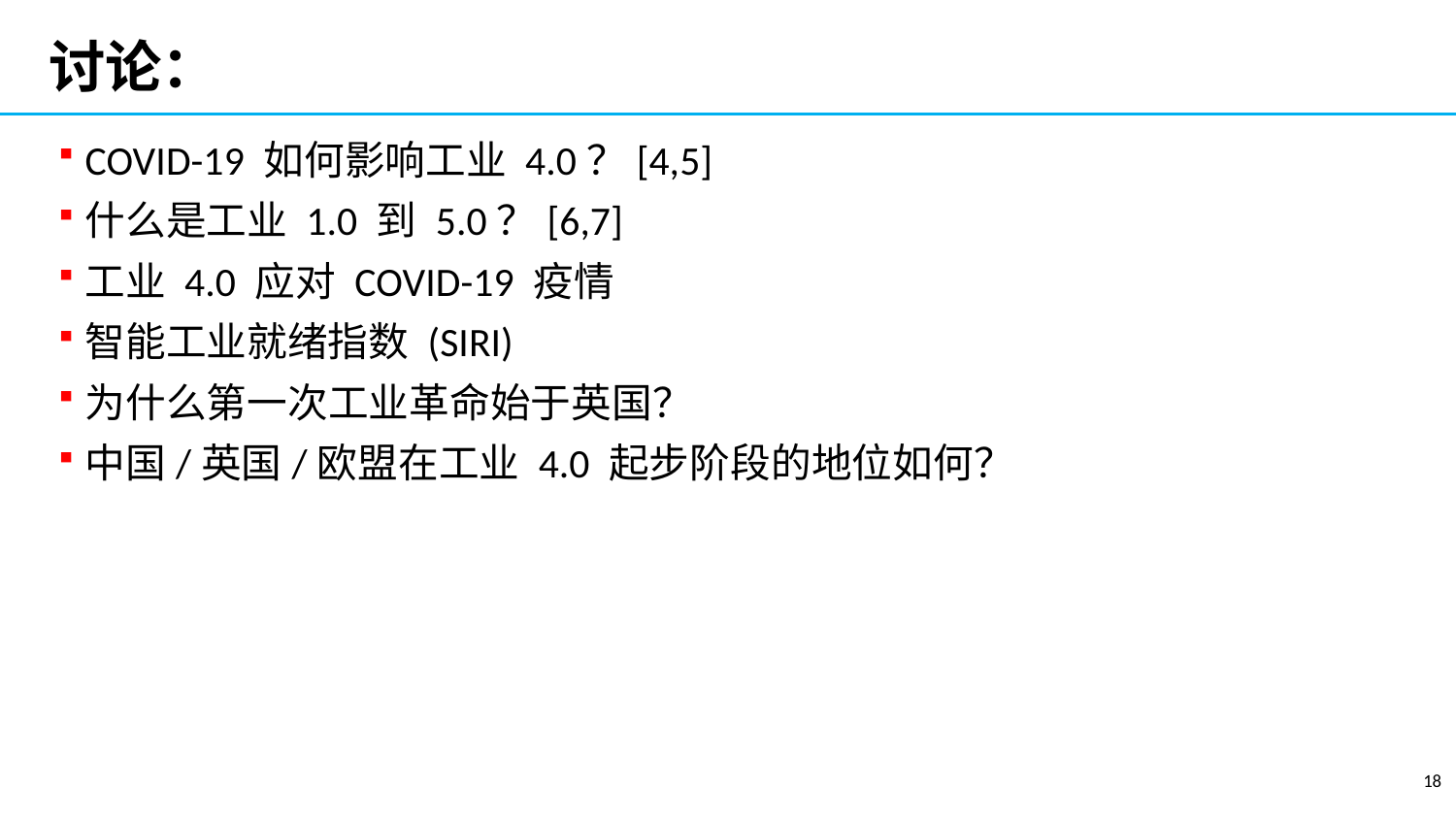

# 讨论：

COVID-19 如何影响工业 4.0？[4,5]
什么是工业 1.0 到 5.0？[6,7]
工业 4.0 应对 COVID-19 疫情
智能工业就绪指数 (SIRI)
为什么第一次工业革命始于英国？
中国/英国/欧盟在工业 4.0 起步阶段的地位如何？
18